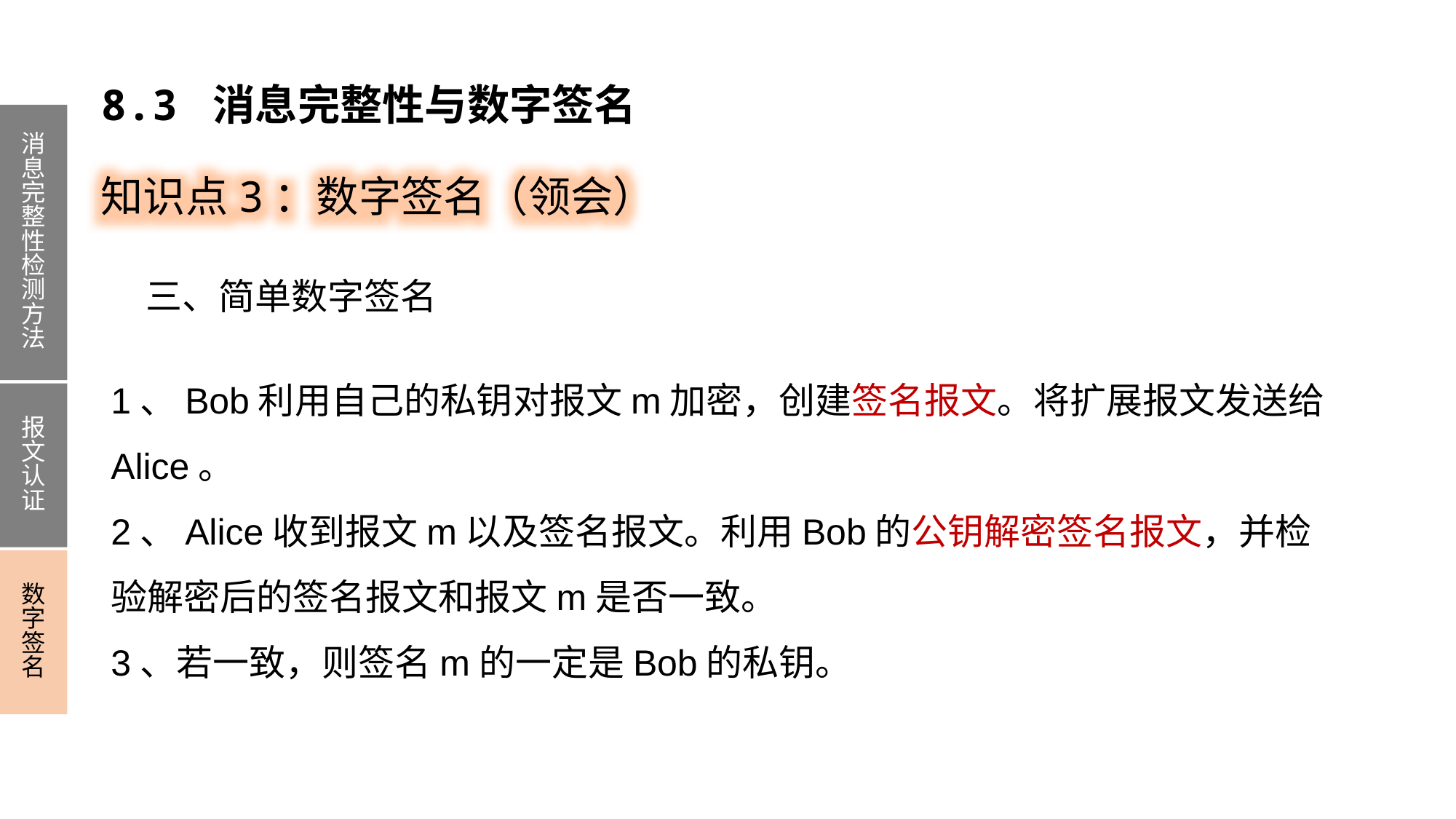

8.3 消息完整性与数字签名
消息完整性检测方法
报文认证
数字签名
知识点3：数字签名（领会）
三、简单数字签名
1、Bob利用自己的私钥对报文m加密，创建签名报文。将扩展报文发送给Alice。
2、Alice收到报文m以及签名报文。利用Bob的公钥解密签名报文，并检验解密后的签名报文和报文m是否一致。
3、若一致，则签名m的一定是Bob的私钥。